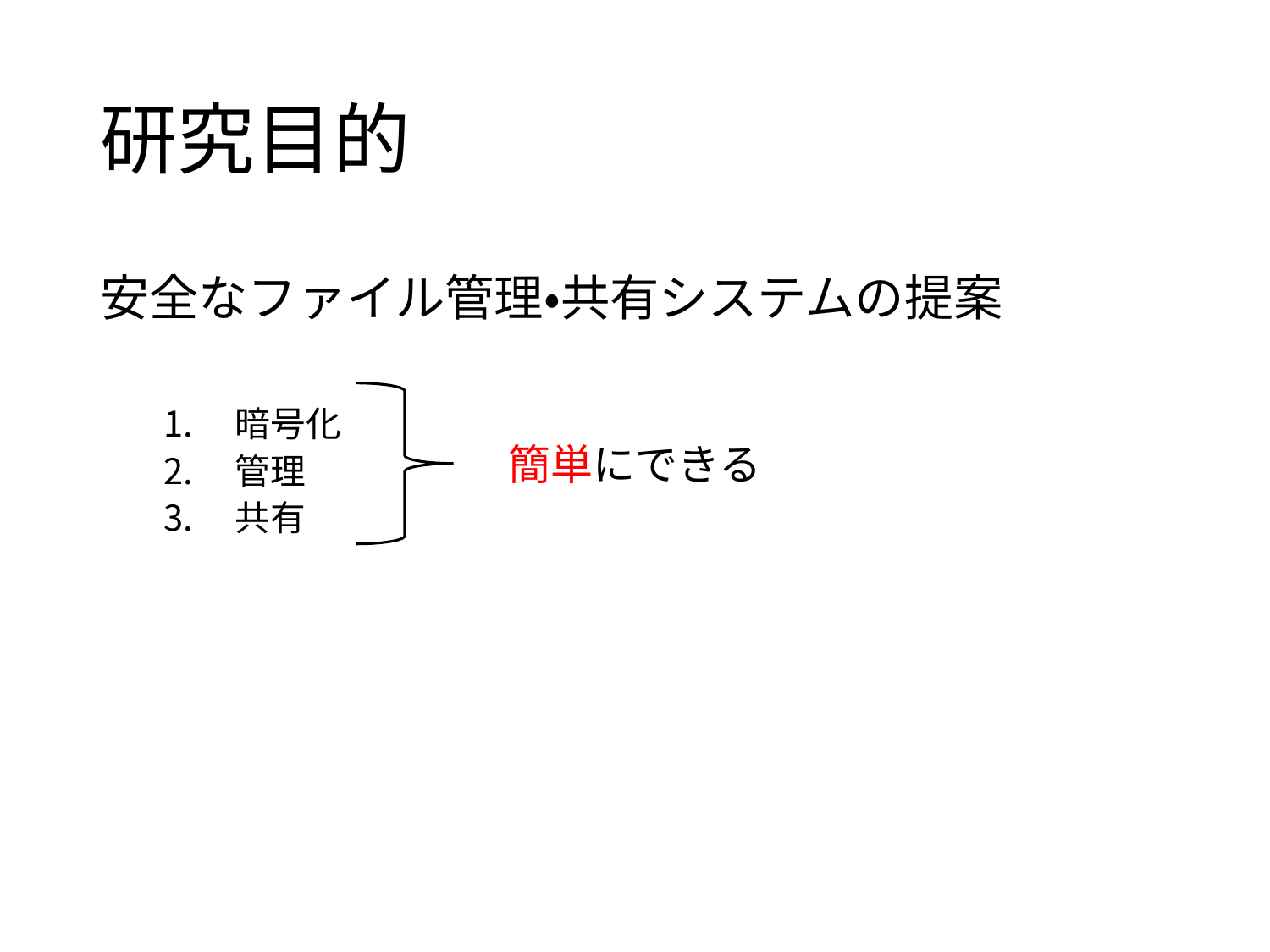

# 研究目的
安全なファイル管理・共有システムの提案

暗号化
管理
共有

簡単にできる